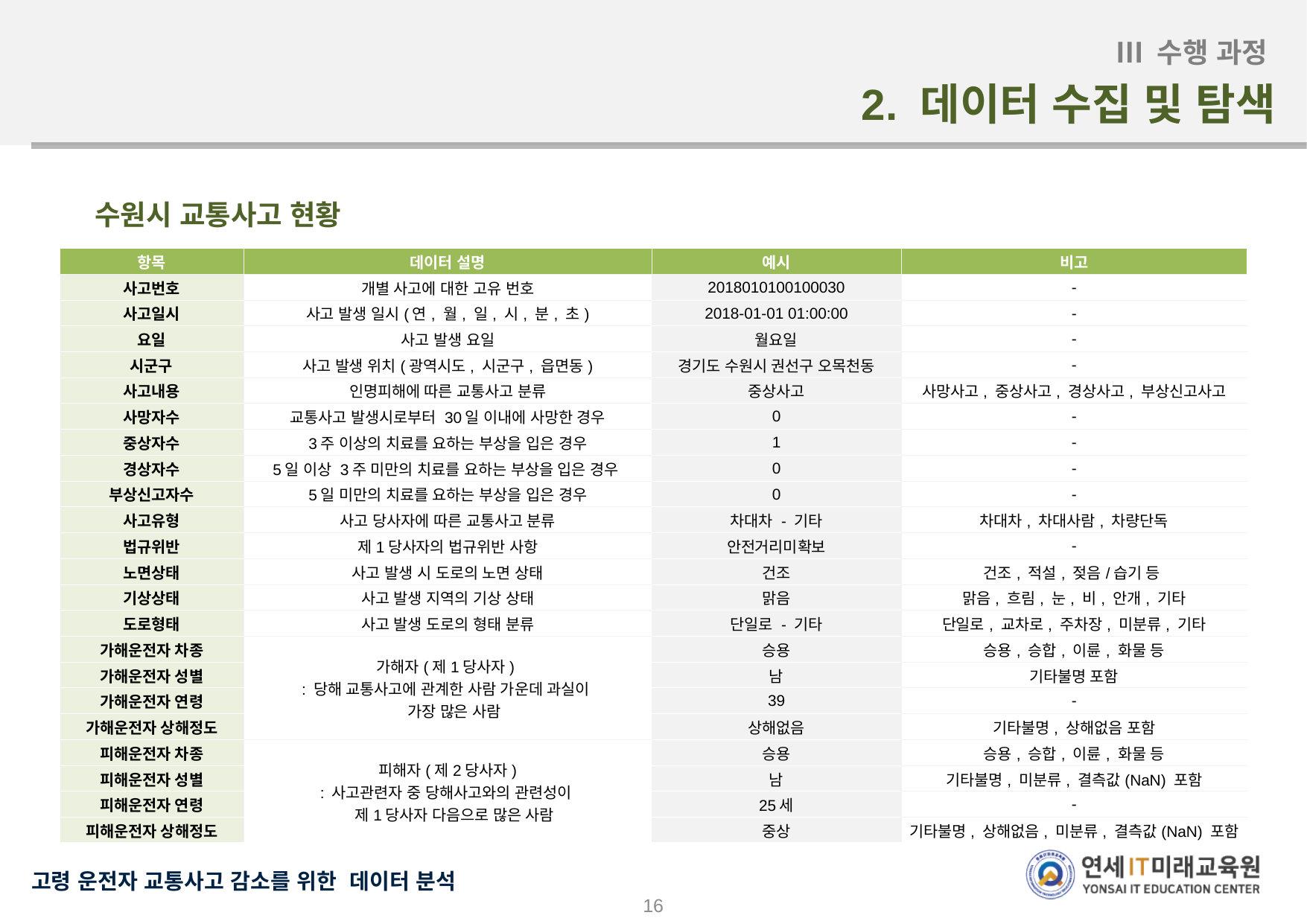

Ⅲ 수행 과정
2. 데이터 수집 및 탐색
수원시 교통사고 현황
| 항목 | 데이터 설명 | 예시 | 비고 |
| --- | --- | --- | --- |
| 사고번호 | 개별 사고에 대한 고유 번호 | 2018010100100030 | - |
| 사고일시 | 사고 발생 일시(연, 월, 일, 시, 분, 초) | 2018-01-01 01:00:00 | - |
| 요일 | 사고 발생 요일 | 월요일 | - |
| 시군구 | 사고 발생 위치(광역시도, 시군구, 읍면동) | 경기도 수원시 권선구 오목천동 | - |
| 사고내용 | 인명피해에 따른 교통사고 분류 | 중상사고 | 사망사고, 중상사고, 경상사고, 부상신고사고 |
| 사망자수 | 교통사고 발생시로부터 30일 이내에 사망한 경우 | 0 | - |
| 중상자수 | 3주 이상의 치료를 요하는 부상을 입은 경우 | 1 | - |
| 경상자수 | 5일 이상 3주 미만의 치료를 요하는 부상을 입은 경우 | 0 | - |
| 부상신고자수 | 5일 미만의 치료를 요하는 부상을 입은 경우 | 0 | - |
| 사고유형 | 사고 당사자에 따른 교통사고 분류 | 차대차 - 기타 | 차대차, 차대사람, 차량단독 |
| 법규위반 | 제1당사자의 법규위반 사항 | 안전거리미확보 | - |
| 노면상태 | 사고 발생 시 도로의 노면 상태 | 건조 | 건조, 적설, 젖음/습기 등 |
| 기상상태 | 사고 발생 지역의 기상 상태 | 맑음 | 맑음, 흐림, 눈, 비, 안개, 기타 |
| 도로형태 | 사고 발생 도로의 형태 분류 | 단일로 - 기타 | 단일로, 교차로, 주차장, 미분류, 기타 |
| 가해운전자 차종 | 가해자(제1당사자) : 당해 교통사고에 관계한 사람 가운데 과실이 가장 많은 사람 | 승용 | 승용, 승합, 이륜, 화물 등 |
| 가해운전자 성별 |  | 남 | 기타불명 포함 |
| 가해운전자 연령 |  | 39 | - |
| 가해운전자 상해정도 |  | 상해없음 | 기타불명, 상해없음 포함 |
| 피해운전자 차종 | 피해자(제2당사자) : 사고관련자 중 당해사고와의 관련성이 제1당사자 다음으로 많은 사람 | 승용 | 승용, 승합, 이륜, 화물 등 |
| 피해운전자 성별 |  | 남 | 기타불명, 미분류, 결측값(NaN) 포함 |
| 피해운전자 연령 |  | 25세 | - |
| 피해운전자 상해정도 |  | 중상 | 기타불명, 상해없음, 미분류, 결측값(NaN) 포함 |
사고유형
다수의 차량과 다수의 사람이 관련된 사고가 동일한 사고로 처리될 경우 최초의 사고유형
시간/장소
사고번호 사고일시 요일 시군구
사고피해
사고내용 사망자수 중상자수 경상자수 부상신고자수
사고환경
법규위반 노면상태 기상상태 도로형태 사고유형
가해운전자
가해운전자 차종 가해운전자 성별 가해운전자 연령 가해운전자 상해정도
피해운전자
피해운전자 차종 피해운전자 성별 피해운전자 연령 피해운전자 상해정도
16